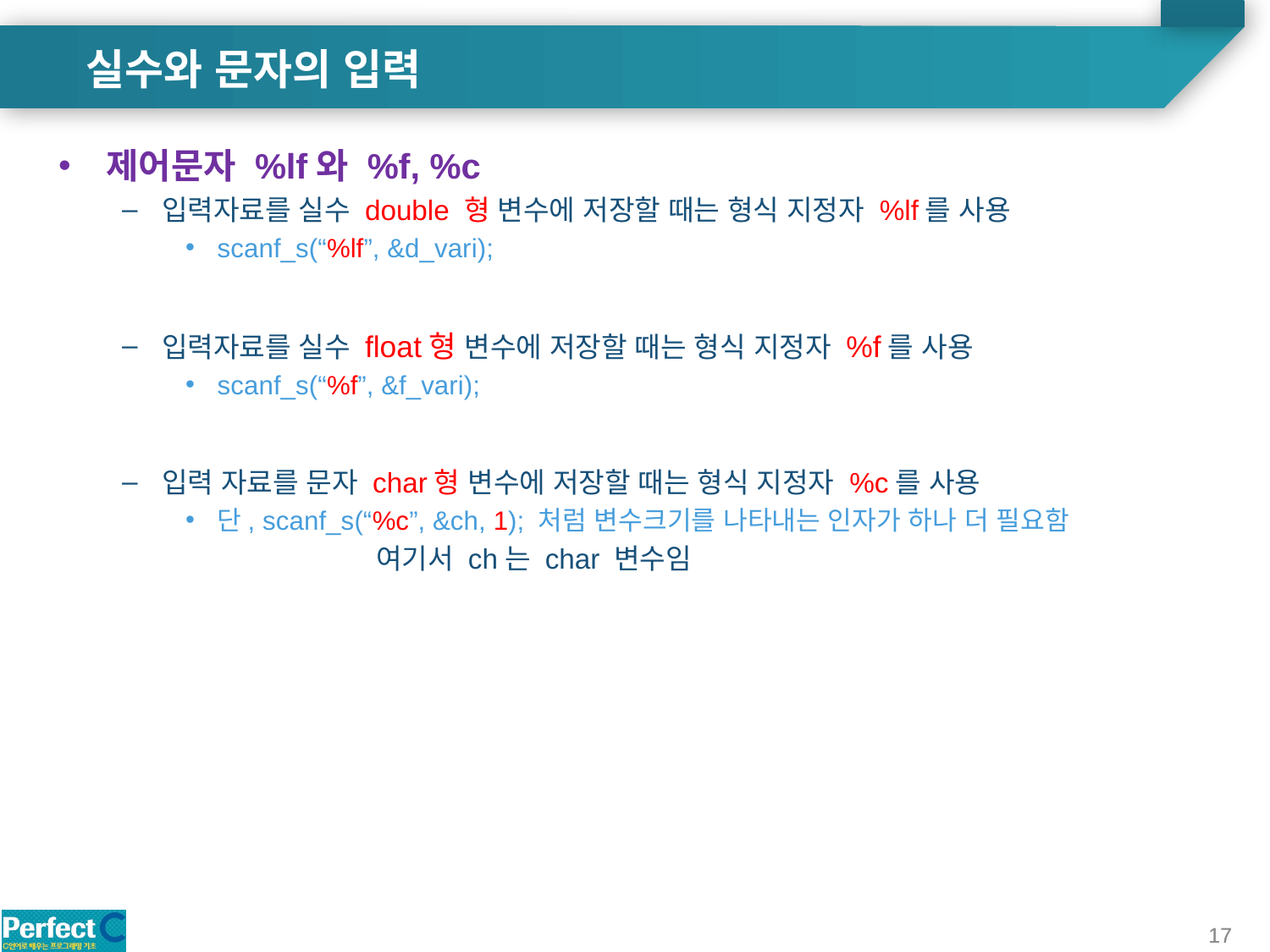

실수와 문자의 입력
제어문자 %lf와 %f, %c
입력자료를 실수 double 형 변수에 저장할 때는 형식 지정자 %lf를 사용
scanf_s(“%lf”, &d_vari);

입력자료를 실수 float형 변수에 저장할 때는 형식 지정자 %f를 사용
scanf_s(“%f”, &f_vari);

입력 자료를 문자 char형 변수에 저장할 때는 형식 지정자 %c를 사용
단, scanf_s(“%c”, &ch, 1); 처럼 변수크기를 나타내는 인자가 하나 더 필요함
		여기서 ch는 char 변수임
17